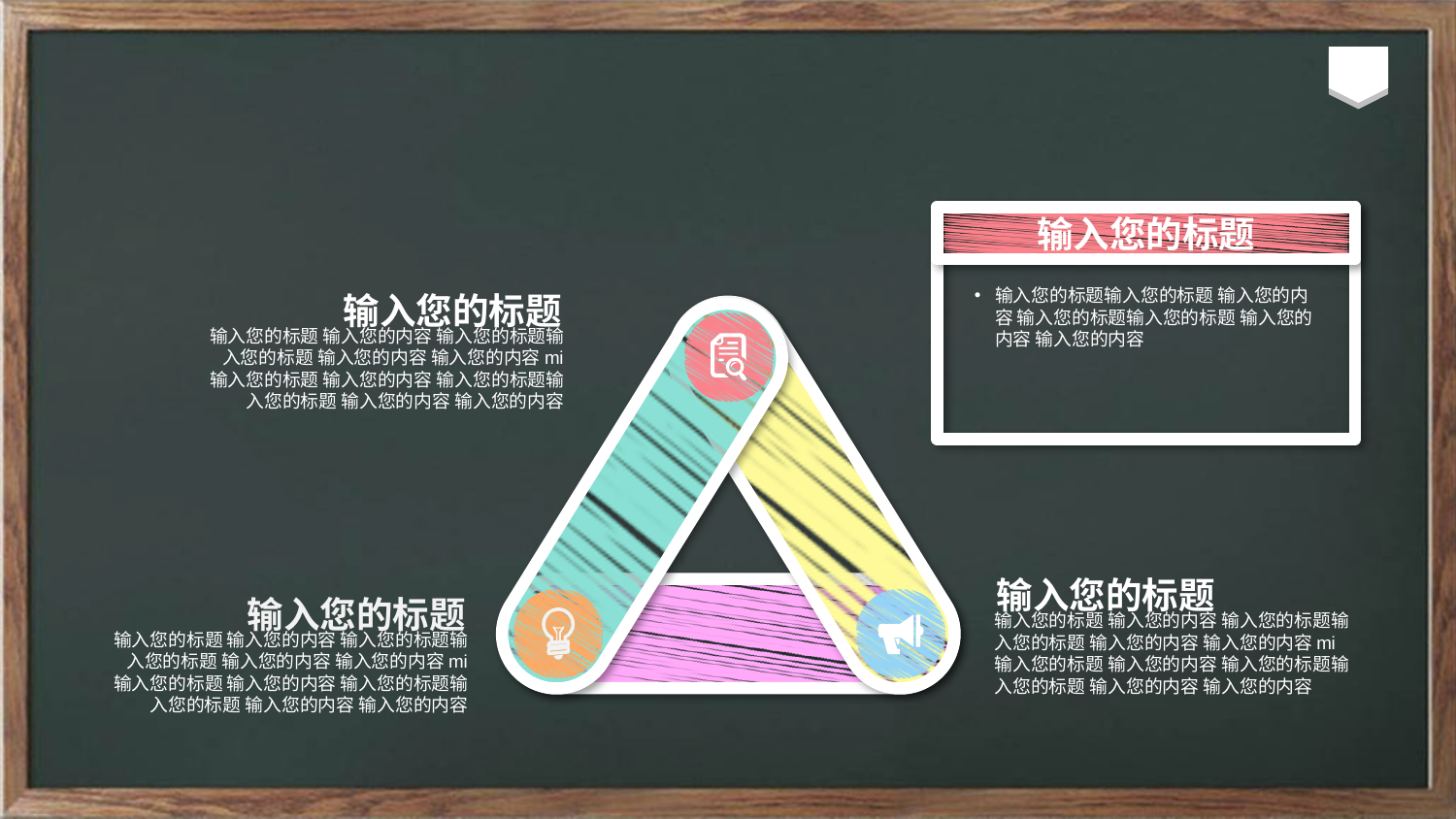

13

输入您的标题
输入您的标题输入您的标题 输入您的内容 输入您的标题输入您的标题 输入您的内容 输入您的内容

输入您的标题
输入您的标题 输入您的内容 输入您的标题输入您的标题 输入您的内容 输入您的内容mi 输入您的标题 输入您的内容 输入您的标题输入您的标题 输入您的内容 输入您的内容
输入您的标题
输入您的标题 输入您的内容 输入您的标题输入您的标题 输入您的内容 输入您的内容mi 输入您的标题 输入您的内容 输入您的标题输入您的标题 输入您的内容 输入您的内容
输入您的标题
输入您的标题 输入您的内容 输入您的标题输入您的标题 输入您的内容 输入您的内容mi 输入您的标题 输入您的内容 输入您的标题输入您的标题 输入您的内容 输入您的内容